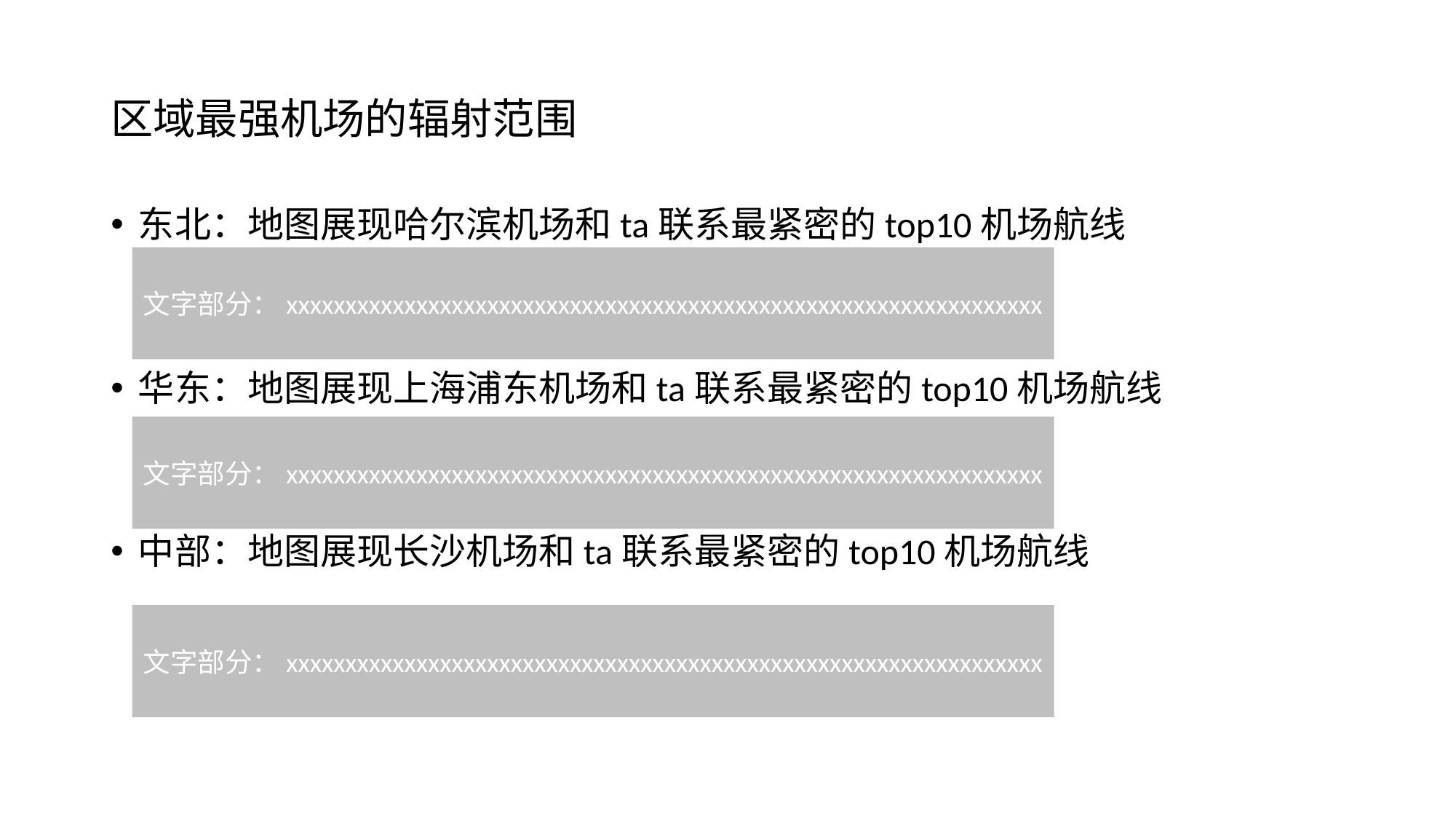

# 区域最强机场的辐射范围
东北：地图展现哈尔滨机场和ta联系最紧密的top10机场航线

华东：地图展现上海浦东机场和ta联系最紧密的top10机场航线

中部：地图展现长沙机场和ta联系最紧密的top10机场航线

文字部分：xxxxxxxxxxxxxxxxxxxxxxxxxxxxxxxxxxxxxxxxxxxxxxxxxxxxxxxxxxxxxxxx
文字部分：xxxxxxxxxxxxxxxxxxxxxxxxxxxxxxxxxxxxxxxxxxxxxxxxxxxxxxxxxxxxxxxx
文字部分：xxxxxxxxxxxxxxxxxxxxxxxxxxxxxxxxxxxxxxxxxxxxxxxxxxxxxxxxxxxxxxxx